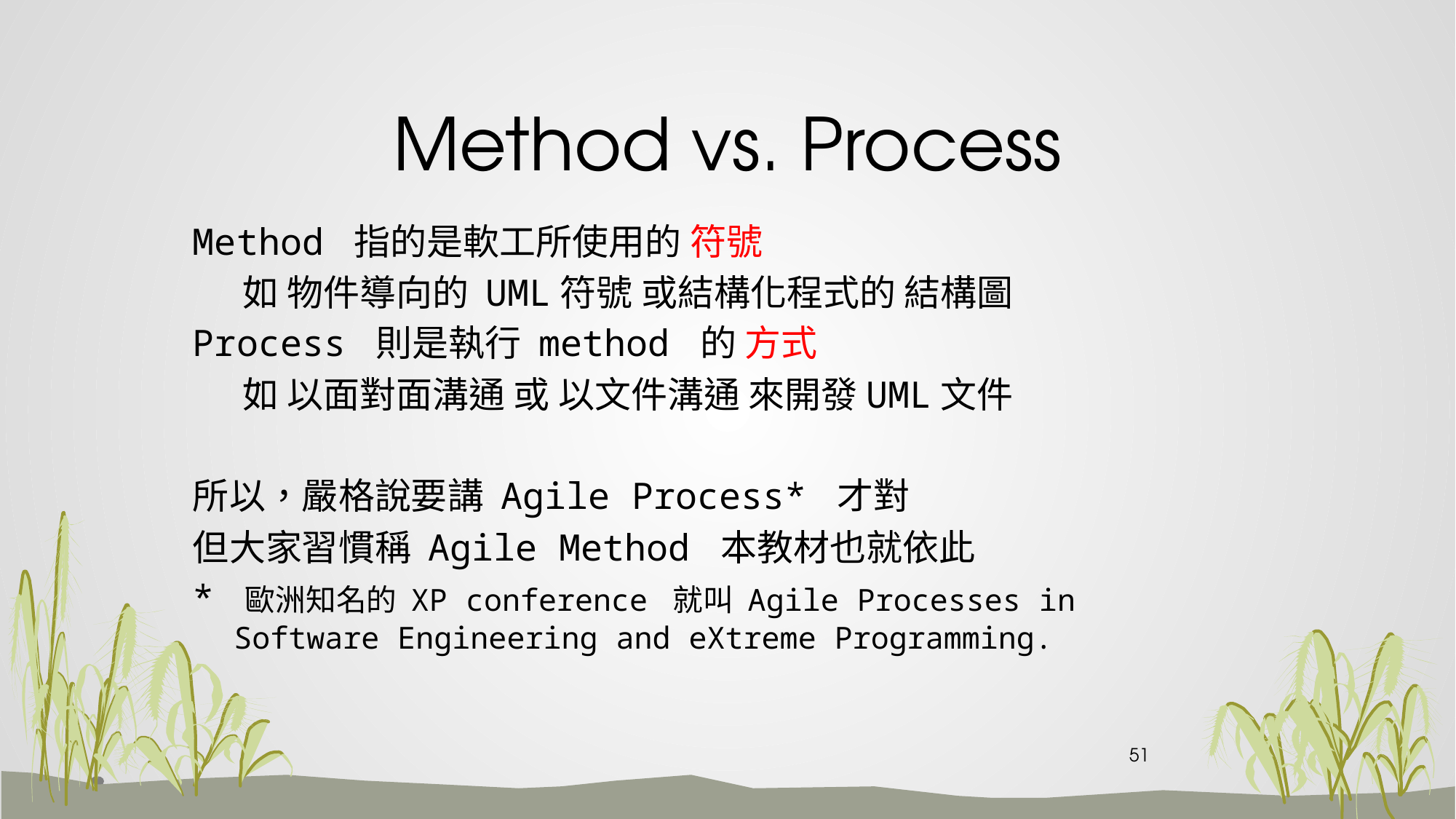

# Method vs. Process
Method 指的是軟工所使用的 符號
     如 物件導向的 UML符號 或結構化程式的 結構圖
Process 則是執行 method 的 方式
     如 以面對面溝通 或 以文件溝通 來開發UML文件

所以，嚴格說要講 Agile Process* 才對
但大家習慣稱 Agile Method 本教材也就依此
* 歐洲知名的 XP conference 就叫 Agile Processes in Software Engineering and eXtreme Programming.
51